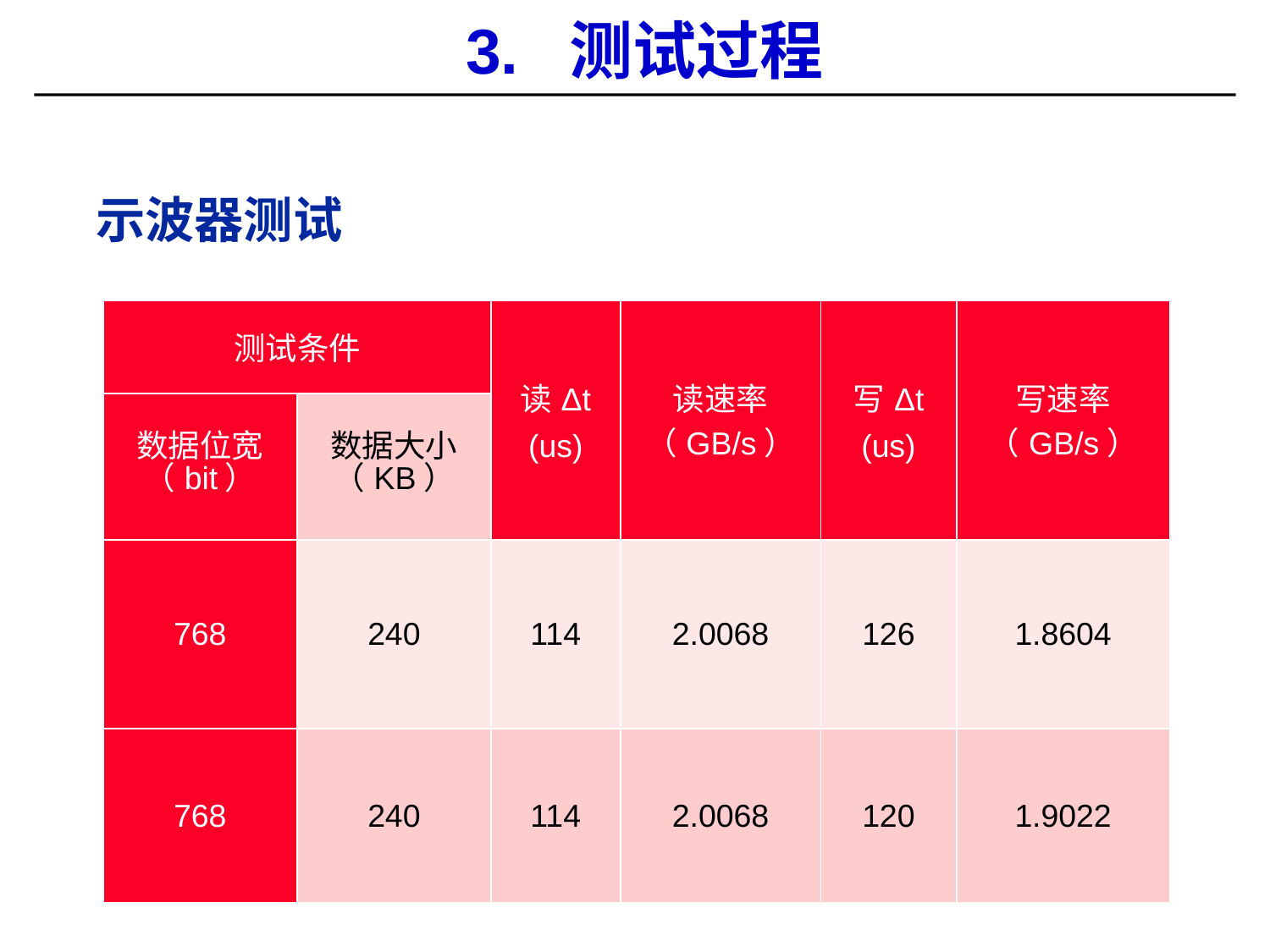

# 3.  测试过程
示波器测试
| 测试条件 |  | 读Δt (us) | 读速率（GB/s） | 写Δt (us) | 写速率（GB/s） |
| --- | --- | --- | --- | --- | --- |
| 数据位宽（bit） | 数据大小 （KB） |  |  |  |  |
| 768 | 240 | 114 | 2.0068 | 126 | 1.8604 |
| 768 | 240 | 114 | 2.0068 | 120 | 1.9022 |